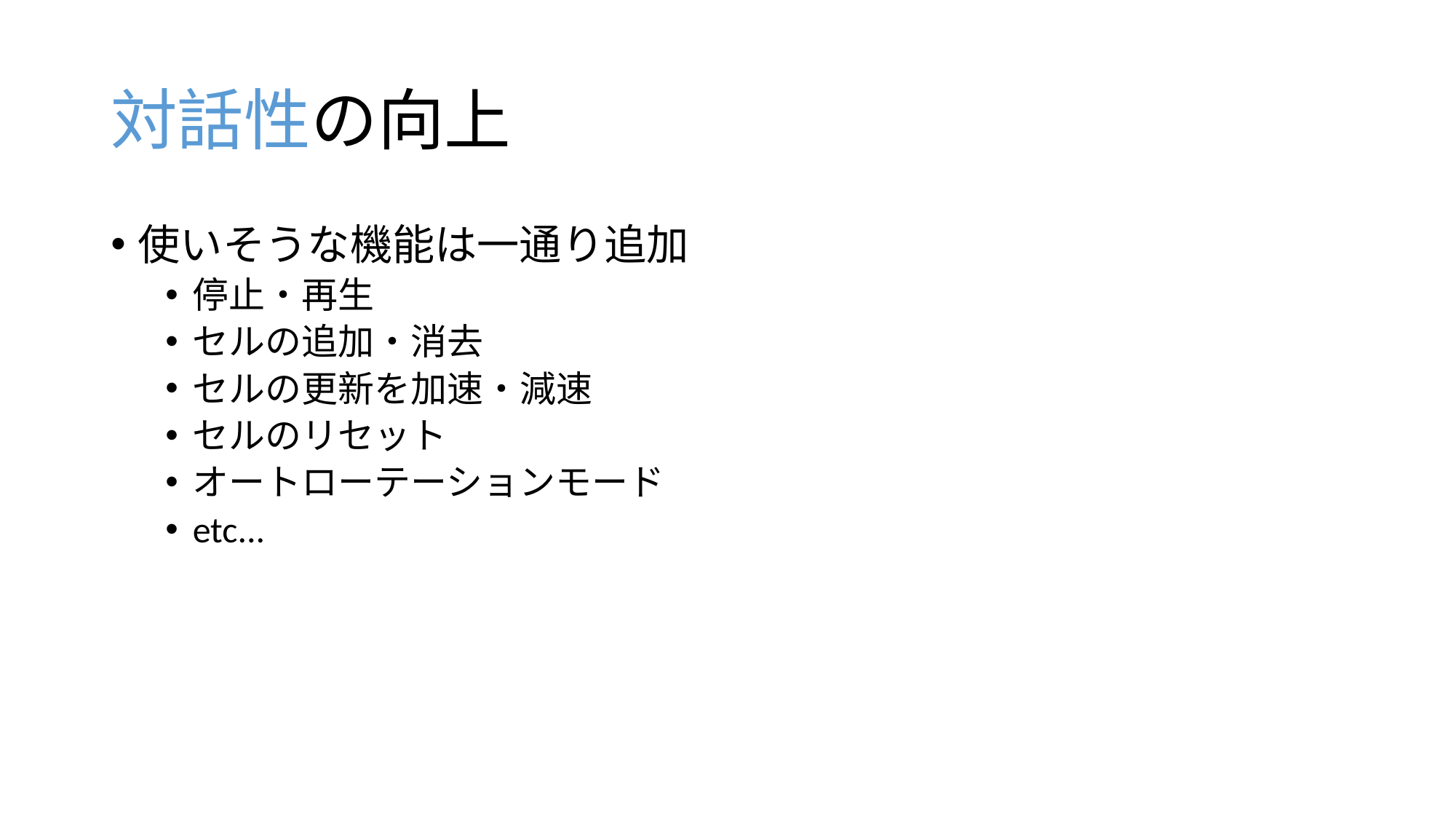

対話性の向上
使いそうな機能は一通り追加
停止・再生
セルの追加・消去
セルの更新を加速・減速
セルのリセット
オートローテーションモード
etc...